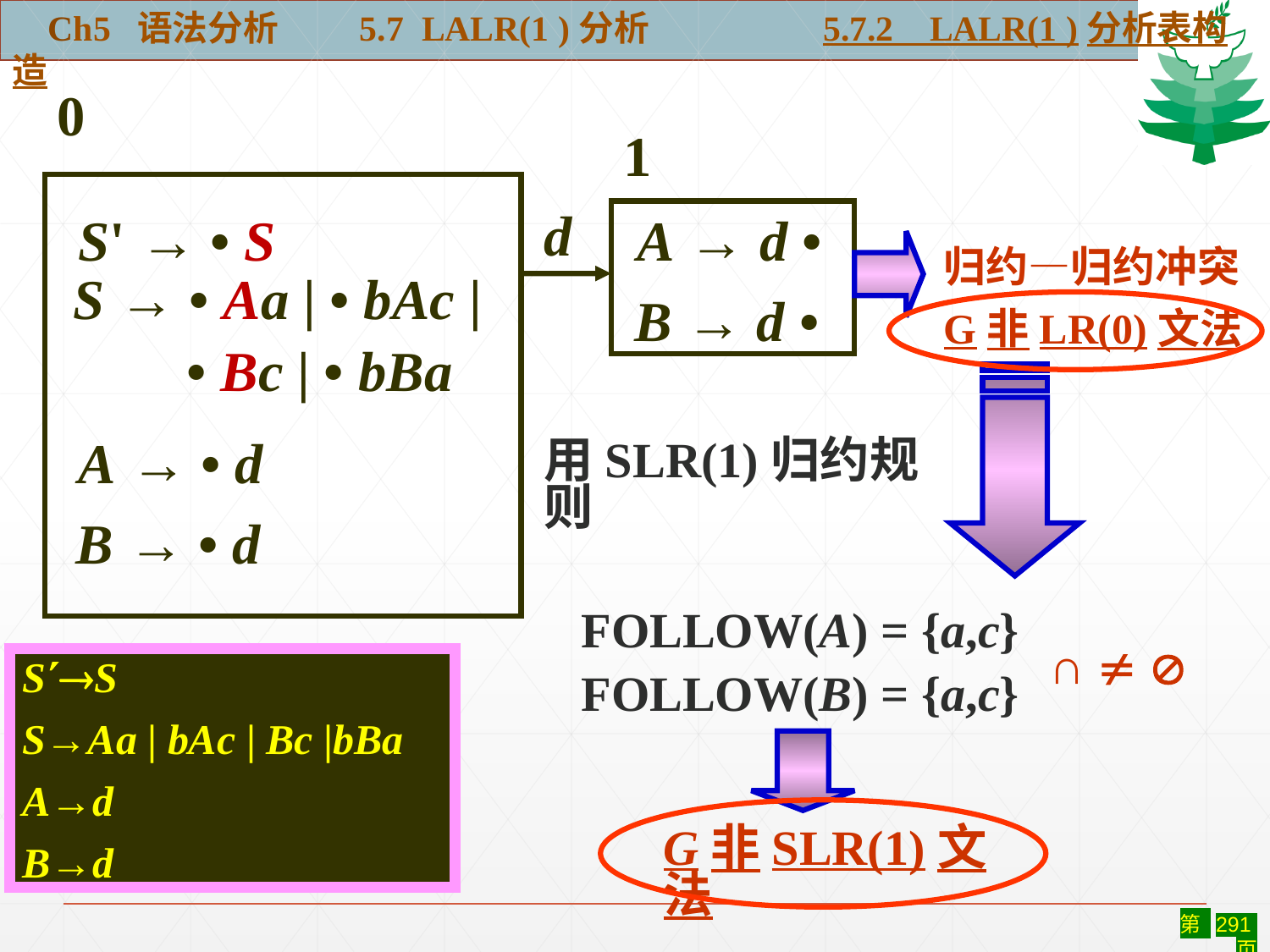

Ch5  语法分析         5.7  LALR(1 )分析	     5.7.2    LALR(1 )分析表构造
0

1
A → d •
B → d •

d

S' → • S

归约—归约冲突
G非LR(0)文法
S → • Aa | • bAc |
        • Bc | • bBa

用SLR(1)归约规则
A → • d
B → • d
FOLLOW(A) = {a,c}
FOLLOW(B) = {a,c}
∩ ≠ ∅

S′→S
S→Aa | bAc | Bc |bBa
A→d
B→d

G非SLR(1)文法